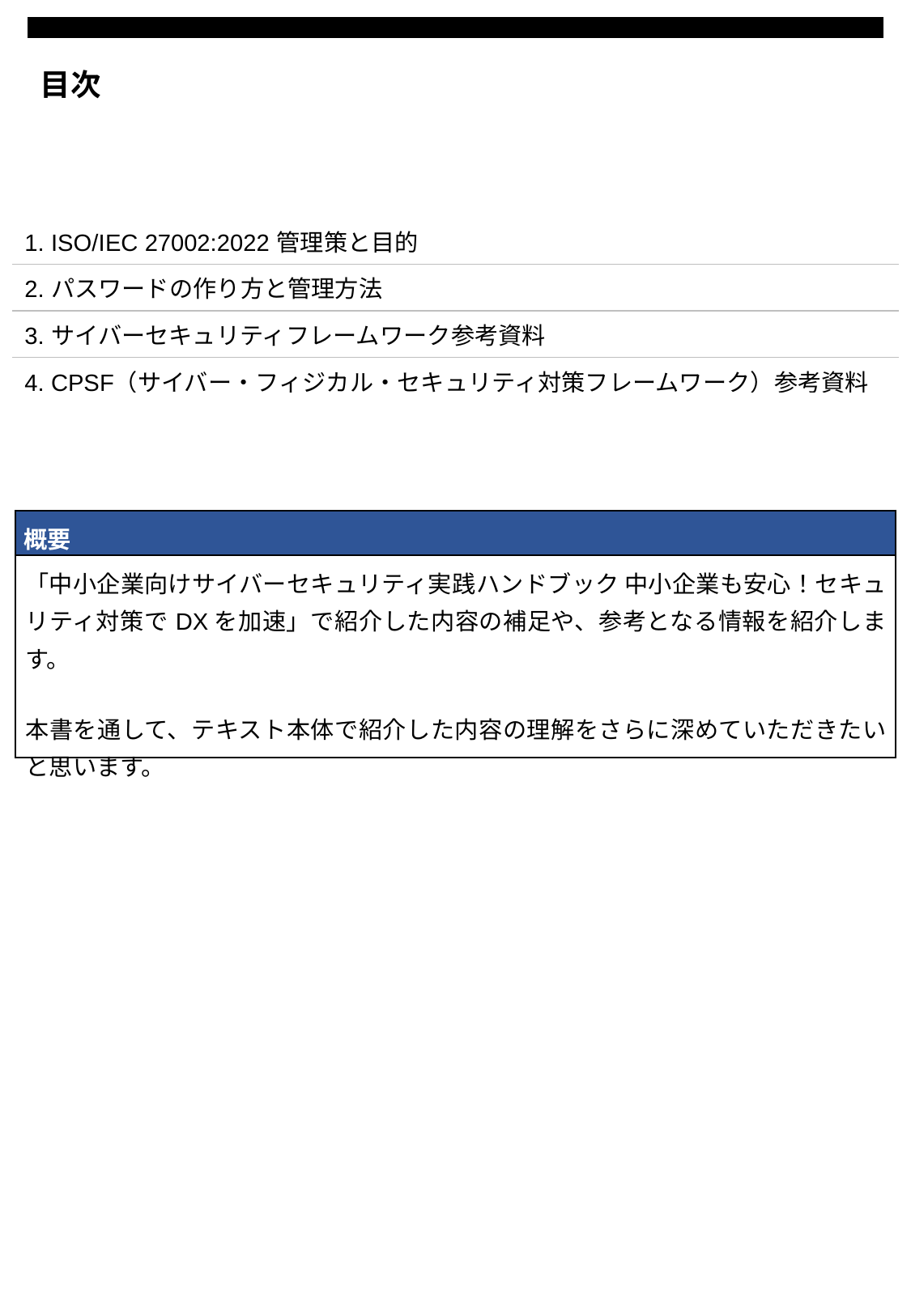

新規作成
| 1. ISO/IEC 27002:2022 管理策と目的 |
| --- |
| 2. パスワードの作り方と管理方法 |
| 3. サイバーセキュリティフレームワーク参考資料 |
| 4. CPSF（サイバー・フィジカル・セキュリティ対策フレームワーク）参考資料 |
| 概要 |
| --- |
| 「中小企業向けサイバーセキュリティ実践ハンドブック 中小企業も安心！セキュリティ対策でDXを加速」で紹介した内容の補足や、参考となる情報を紹介します。 本書を通して、テキスト本体で紹介した内容の理解をさらに深めていただきたいと思います。 |